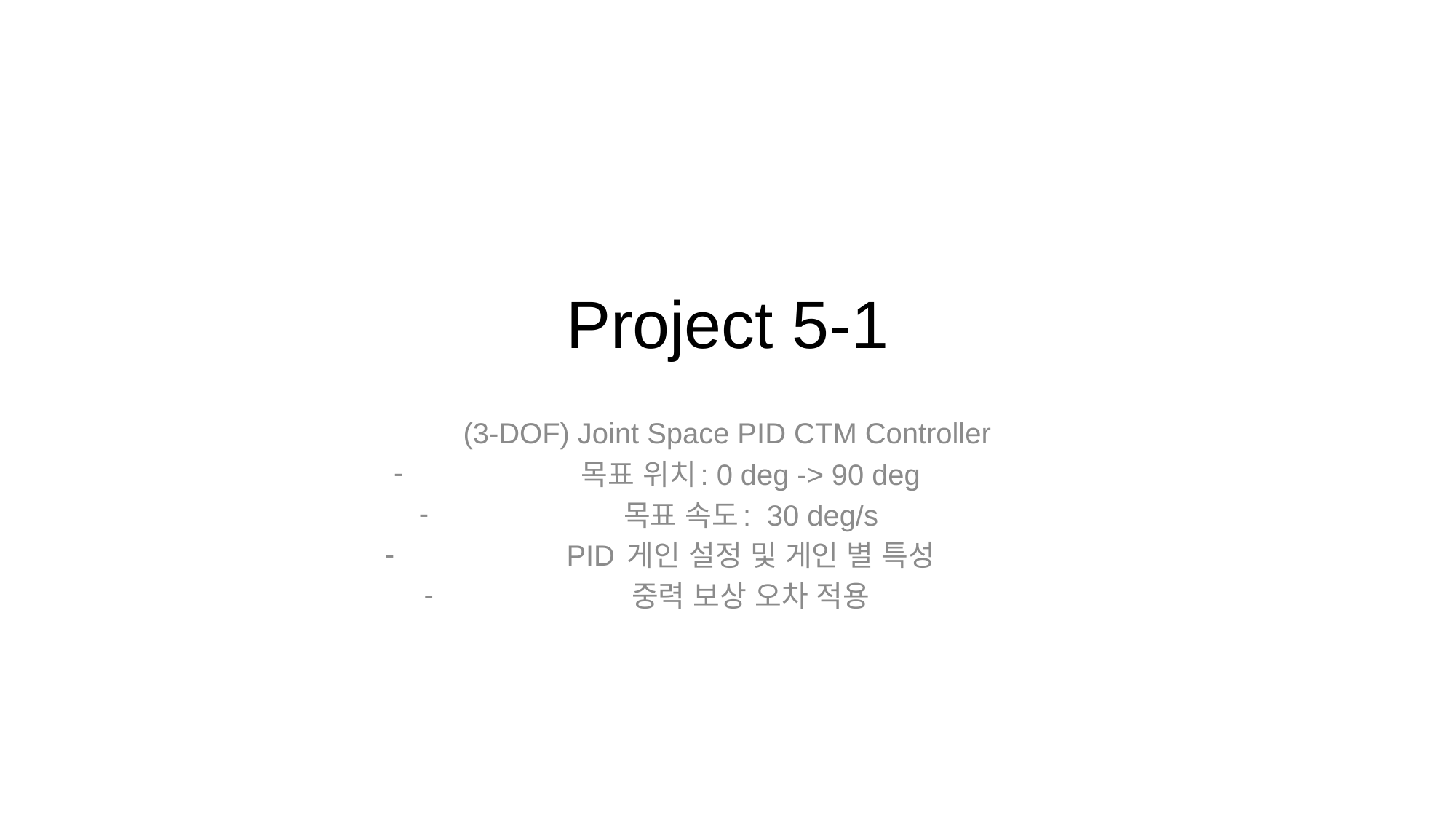

# Project 5-1
(3-DOF) Joint Space PID CTM Controller
목표 위치: 0 deg -> 90 deg
목표 속도:  30 deg/s
PID 게인 설정 및 게인 별 특성
중력 보상 오차 적용